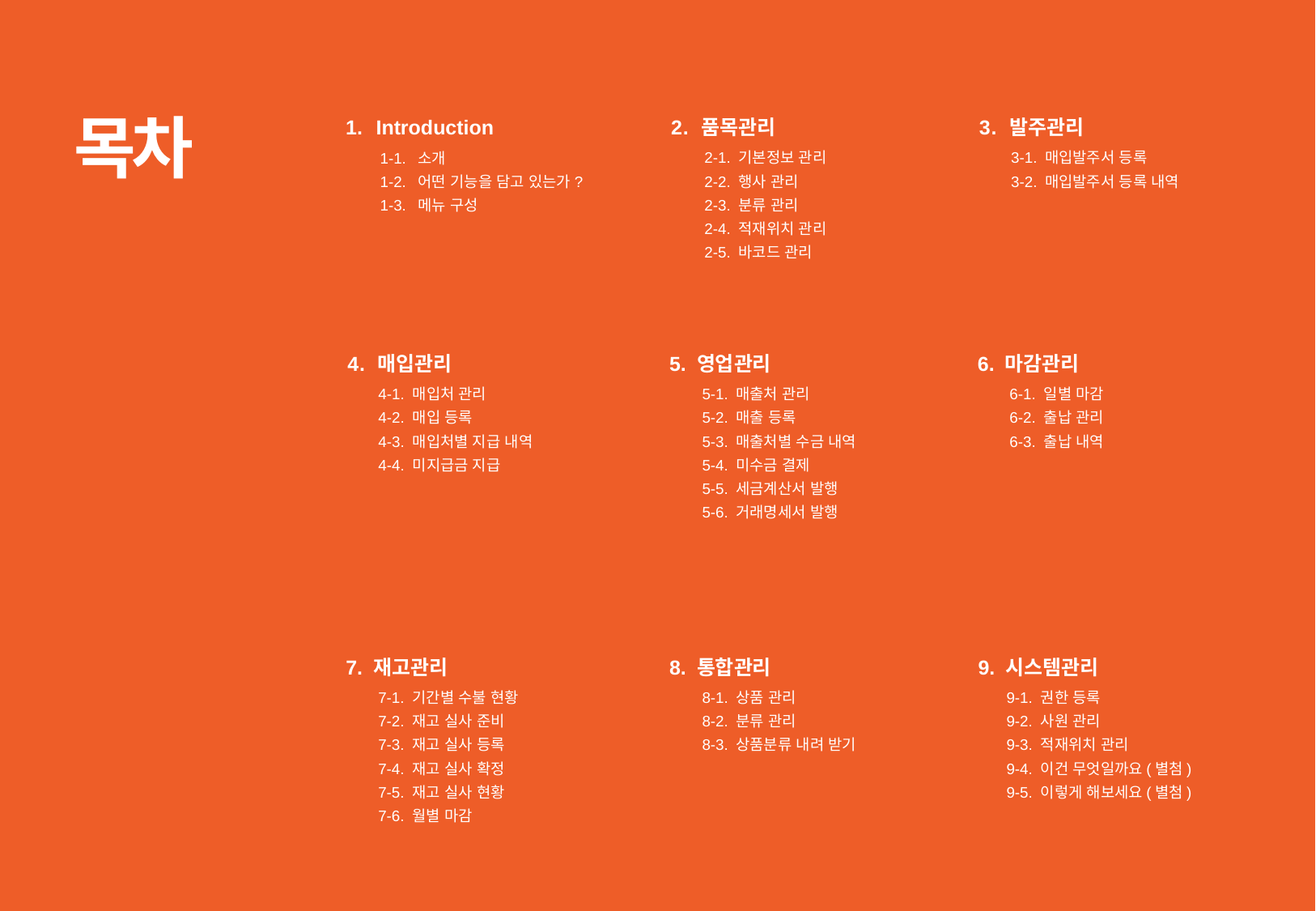

# 목차
Introduction
품목관리
발주관리
2-1. 기본정보 관리
2-2. 행사 관리
2-3. 분류 관리
2-4. 적재위치 관리
2-5. 바코드 관리
1-1.  소개
1-2.  어떤 기능을 담고 있는가?
1-3.  메뉴 구성
3-1. 매입발주서 등록
3-2. 매입발주서 등록 내역
5. 영업관리
매입관리
6. 마감관리
5-1. 매출처 관리
5-2. 매출 등록
5-3. 매출처별 수금 내역
5-4. 미수금 결제
5-5. 세금계산서 발행
5-6. 거래명세서 발행
4-1. 매입처 관리
4-2. 매입 등록
4-3. 매입처별 지급 내역
4-4. 미지급금 지급
6-1. 일별 마감
6-2. 출납 관리
6-3. 출납 내역
7. 재고관리
8. 통합관리
9. 시스템관리
7-1. 기간별 수불 현황
7-2. 재고 실사 준비
7-3. 재고 실사 등록
7-4. 재고 실사 확정
7-5. 재고 실사 현황
7-6. 월별 마감
8-1. 상품 관리
8-2. 분류 관리
8-3. 상품분류 내려 받기
9-1. 권한 등록
9-2. 사원 관리
9-3. 적재위치 관리
9-4. 이건 무엇일까요(별첨)
9-5. 이렇게 해보세요(별첨)